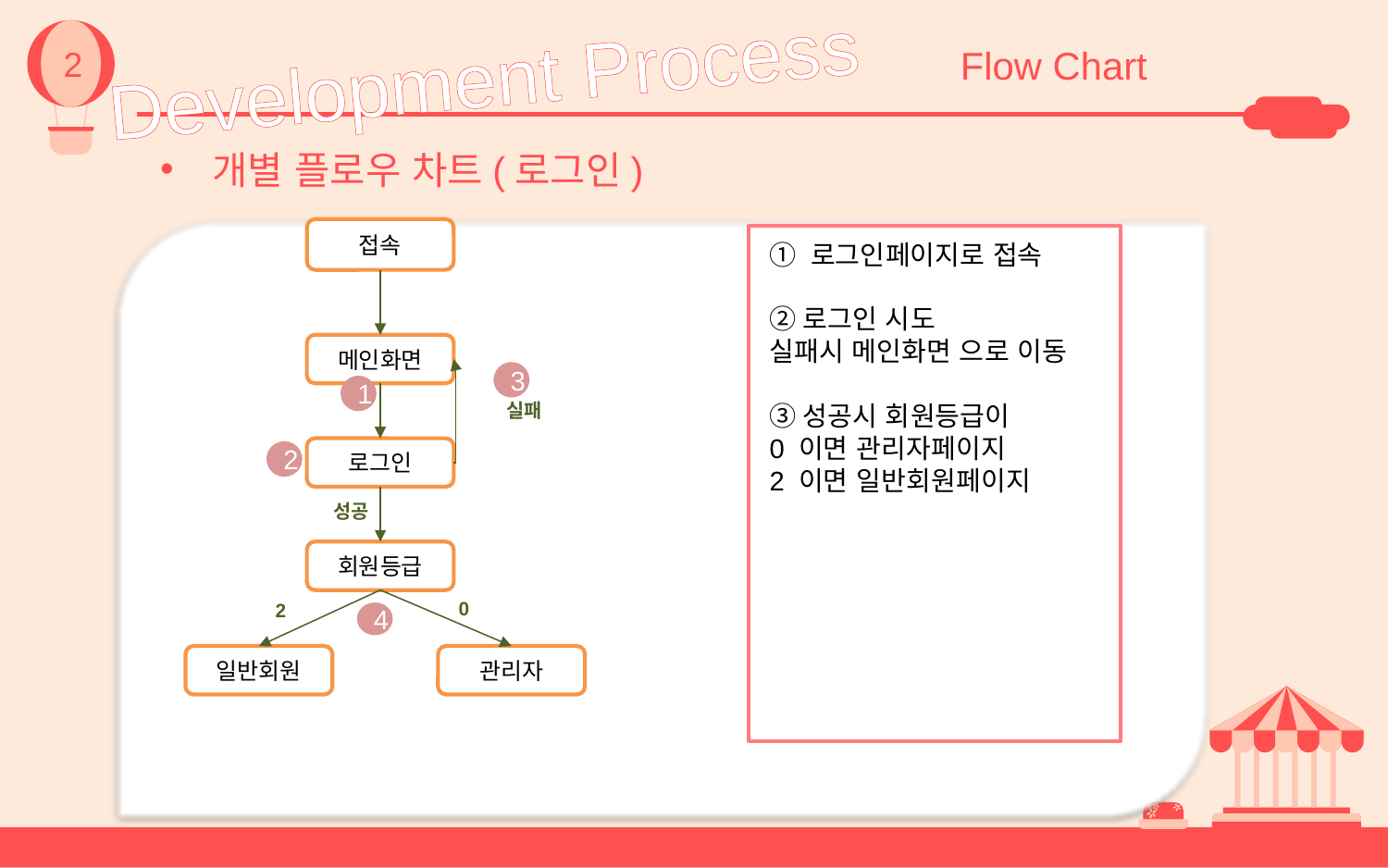

2

Development Process
Flow Chart

개별 플로우 차트(로그인)

접속

④ 아이디 비밀번호 및 기타 회원정보 입력 시 가입 성공
① 로그인페이지로 접속

②로그인 시도
실패시 메인화면 으로 이동

③성공시 회원등급이
0 이면 관리자페이지
2 이면 일반회원페이지
메인화면
3
1
실패
로그인
2
성공
회원등급
0
2
4
일반회원
관리자